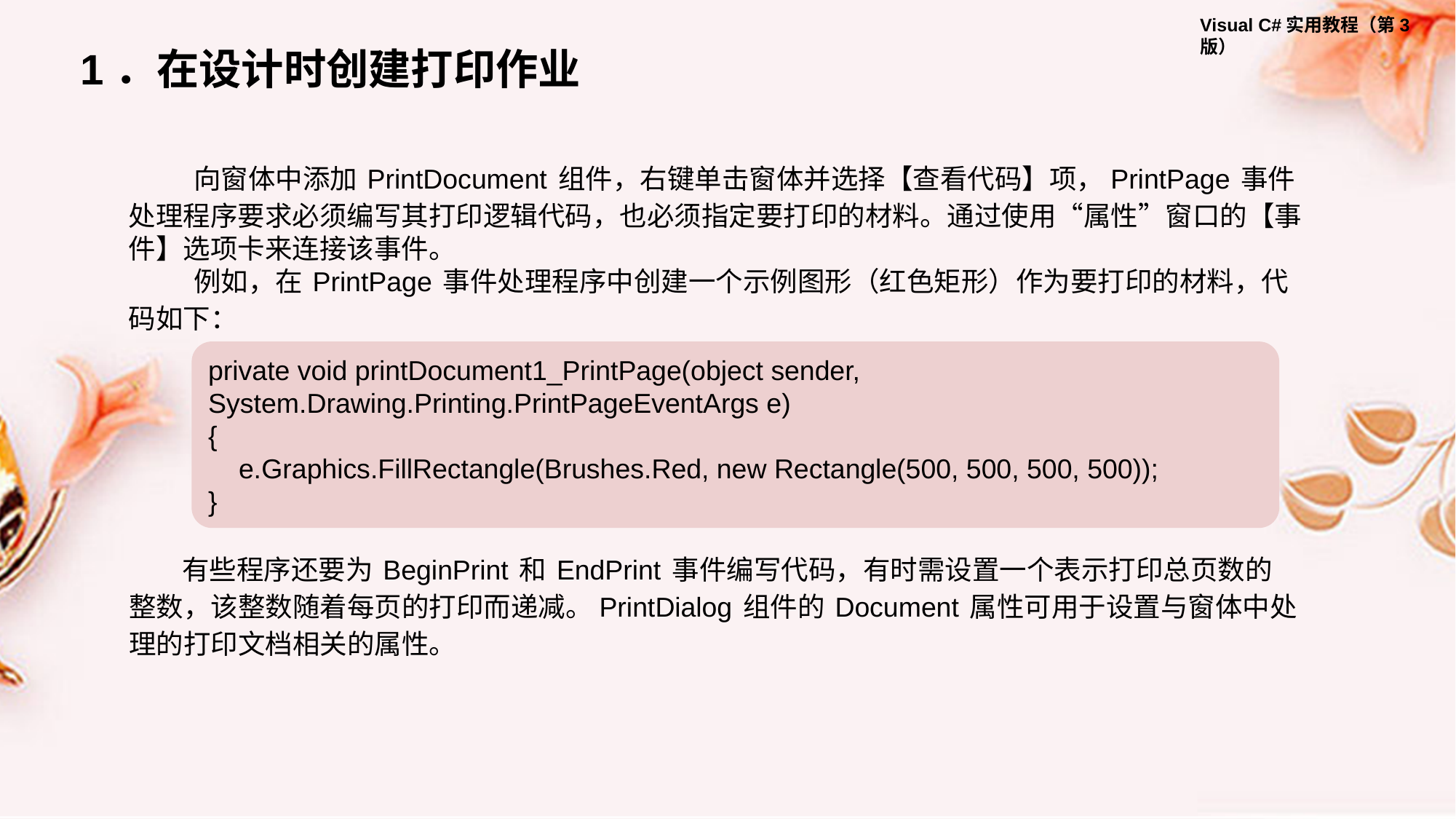

1．在设计时创建打印作业
向窗体中添加 PrintDocument 组件，右键单击窗体并选择【查看代码】项，PrintPage 事件处理程序要求必须编写其打印逻辑代码，也必须指定要打印的材料。通过使用“属性”窗口的【事件】选项卡来连接该事件。
例如，在 PrintPage 事件处理程序中创建一个示例图形（红色矩形）作为要打印的材料，代码如下：
private void printDocument1_PrintPage(object sender, System.Drawing.Printing.PrintPageEventArgs e)
{
    e.Graphics.FillRectangle(Brushes.Red, new Rectangle(500, 500, 500, 500));
}
有些程序还要为 BeginPrint 和 EndPrint 事件编写代码，有时需设置一个表示打印总页数的整数，该整数随着每页的打印而递减。PrintDialog 组件的 Document 属性可用于设置与窗体中处理的打印文档相关的属性。